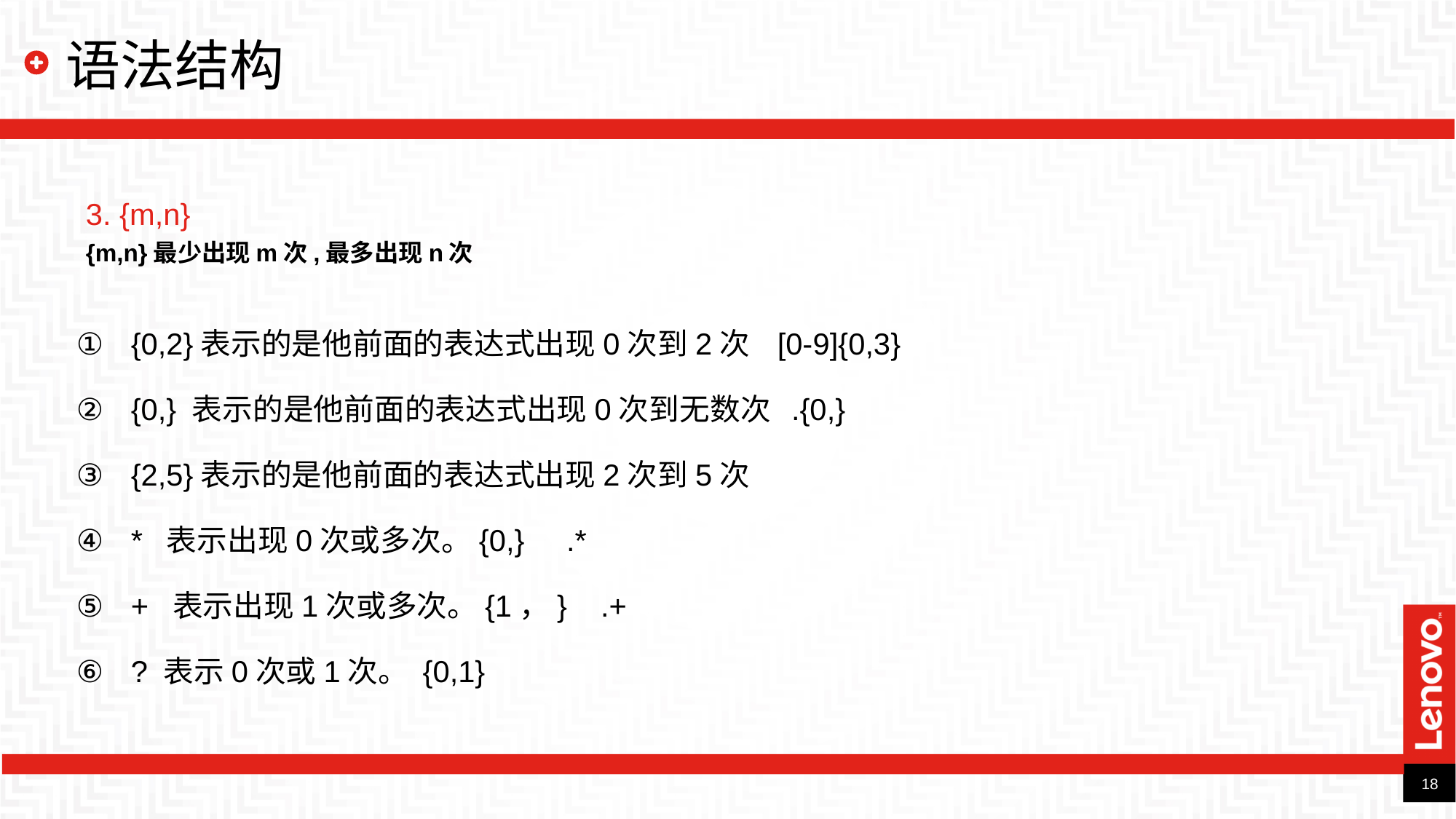

# 语法结构

3. {m,n}
{m,n}最少出现m次,最多出现n次
{0,2}表示的是他前面的表达式出现0次到2次   [0-9]{0,3}
{0,} 表示的是他前面的表达式出现0次到无数次  .{0,}
{2,5}表示的是他前面的表达式出现2次到5次
*  表示出现0次或多次。{0,}     .*
+  表示出现1次或多次。{1，}    .+
? 表示0次或1次。 {0,1}